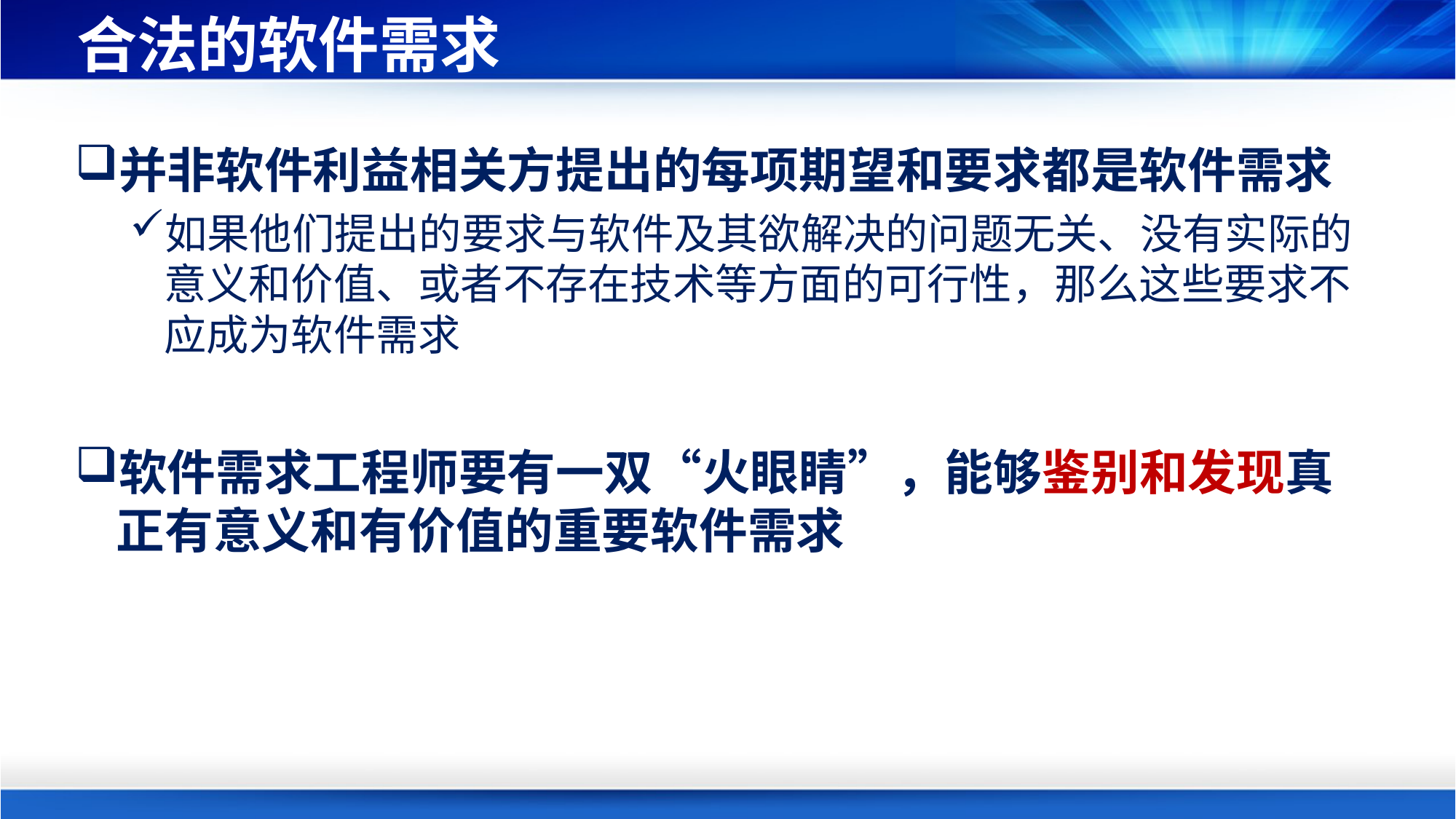

# 合法的软件需求
并非软件利益相关方提出的每项期望和要求都是软件需求
如果他们提出的要求与软件及其欲解决的问题无关、没有实际的意义和价值、或者不存在技术等方面的可行性，那么这些要求不应成为软件需求

软件需求工程师要有一双“火眼睛”，能够鉴别和发现真正有意义和有价值的重要软件需求